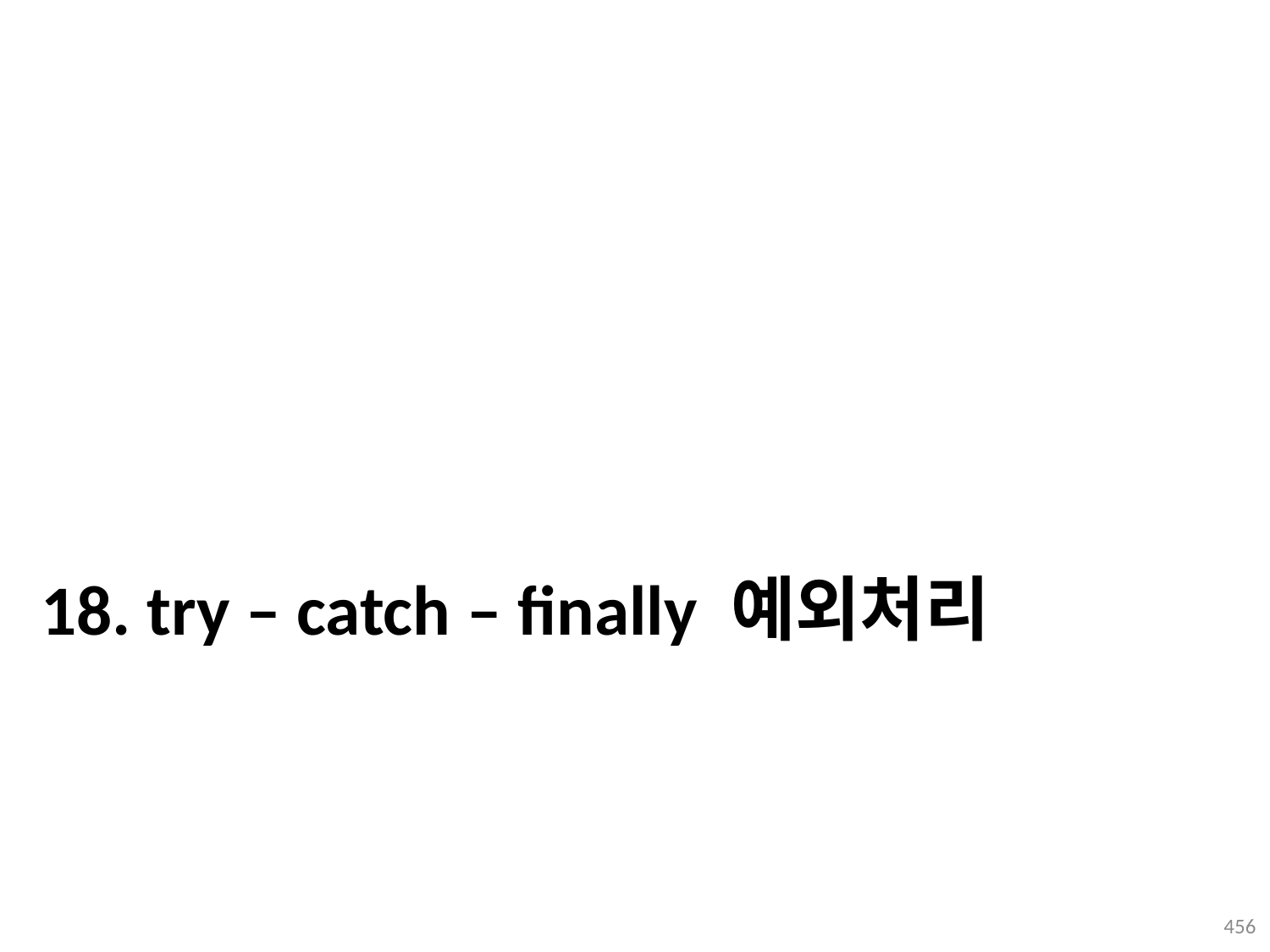

# 18. try – catch – finally 예외처리
456